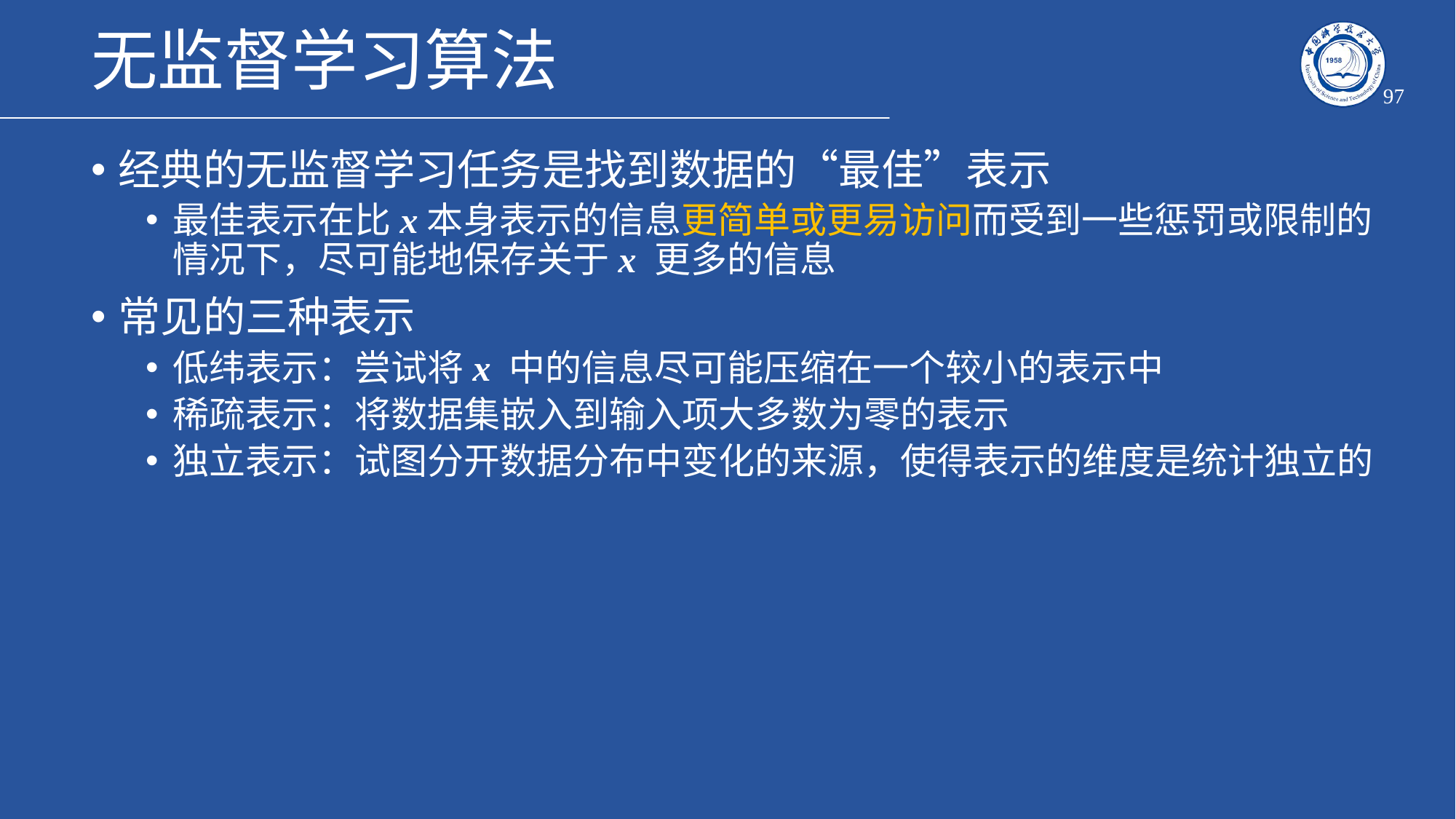

# 无监督学习算法
97
经典的无监督学习任务是找到数据的“最佳”表示
最佳表示在比x本身表示的信息更简单或更易访问而受到一些惩罚或限制的情况下，尽可能地保存关于x 更多的信息
常见的三种表示
低纬表示：尝试将x 中的信息尽可能压缩在一个较小的表示中
稀疏表示：将数据集嵌入到输入项大多数为零的表示
独立表示：试图分开数据分布中变化的来源，使得表示的维度是统计独立的